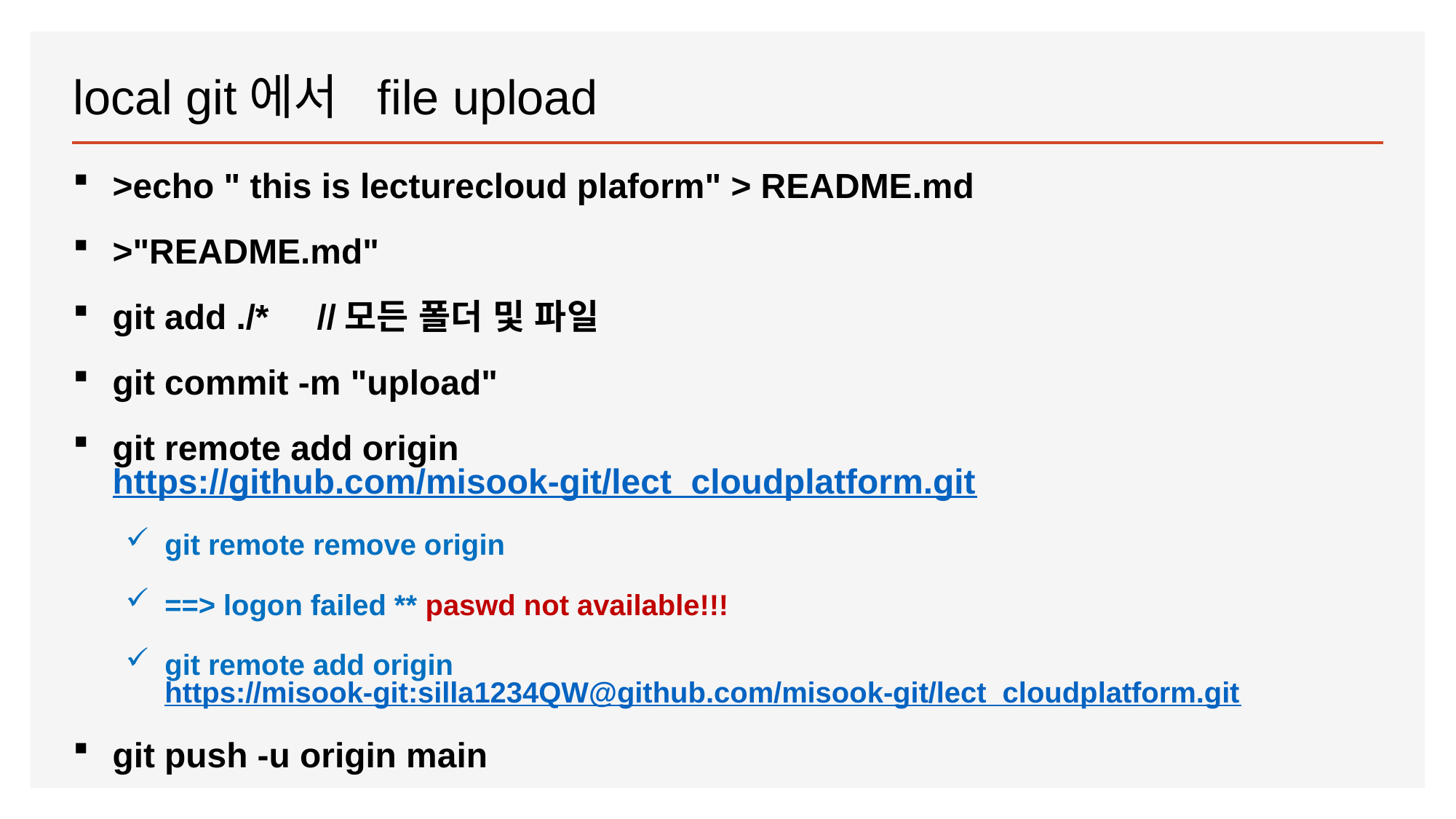

# local git에서  file upload
>echo " this is lecturecloud plaform" > README.md
>"README.md"
git add ./*     //모든 폴더 및 파일
git commit -m "upload"
git remote add origin https://github.com/misook-git/lect_cloudplatform.git
git remote remove origin
==> logon failed ** paswd not available!!!
git remote add origin https://misook-git:silla1234QW@github.com/misook-git/lect_cloudplatform.git
git push -u origin main